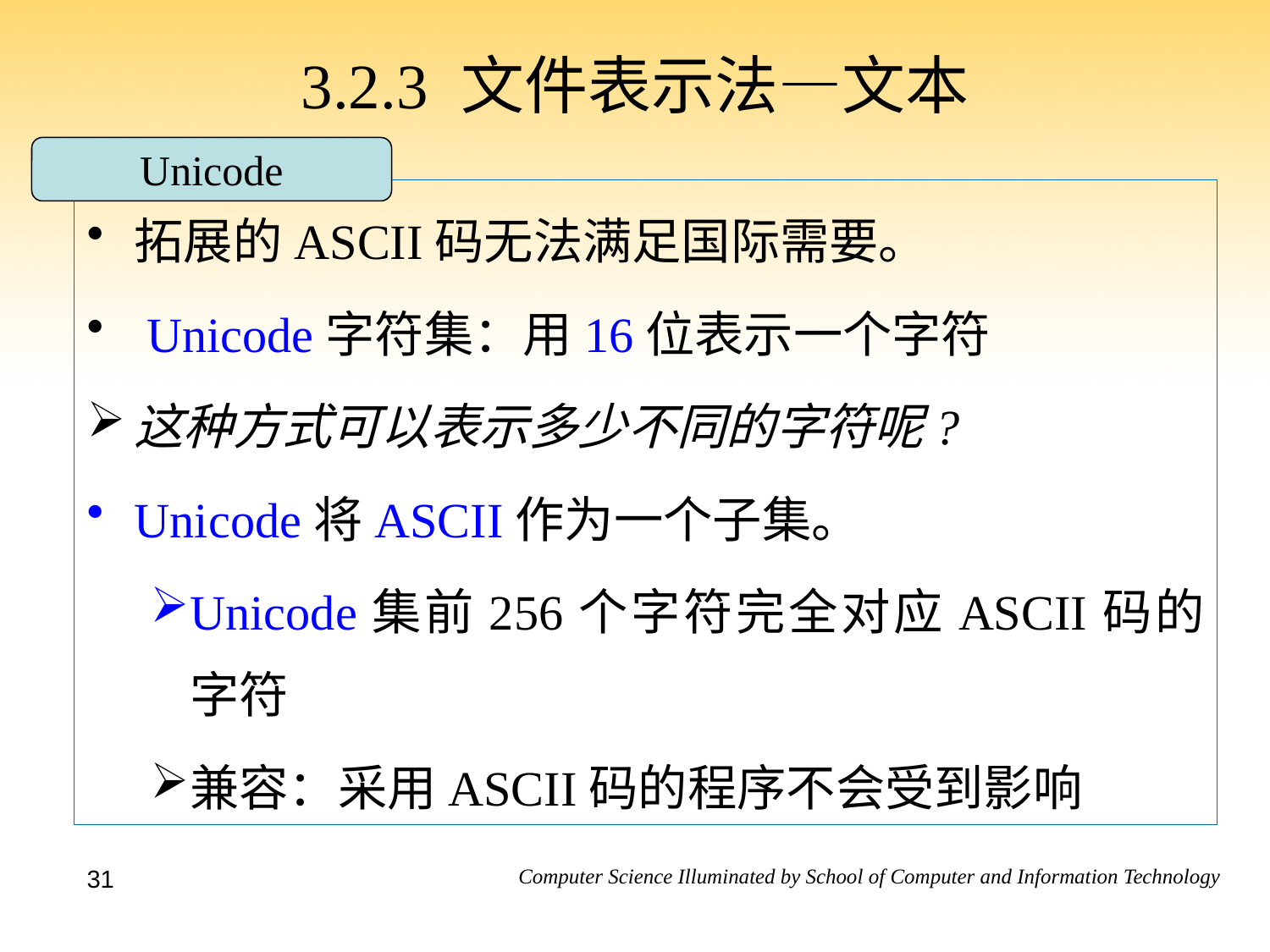

3.2.3 文件表示法—文本
Unicode
拓展的ASCII码无法满足国际需要。
 Unicode字符集：用16位表示一个字符
这种方式可以表示多少不同的字符呢?
Unicode将ASCII作为一个子集。
Unicode集前256个字符完全对应ASCII码的字符
兼容：采用ASCII码的程序不会受到影响

31